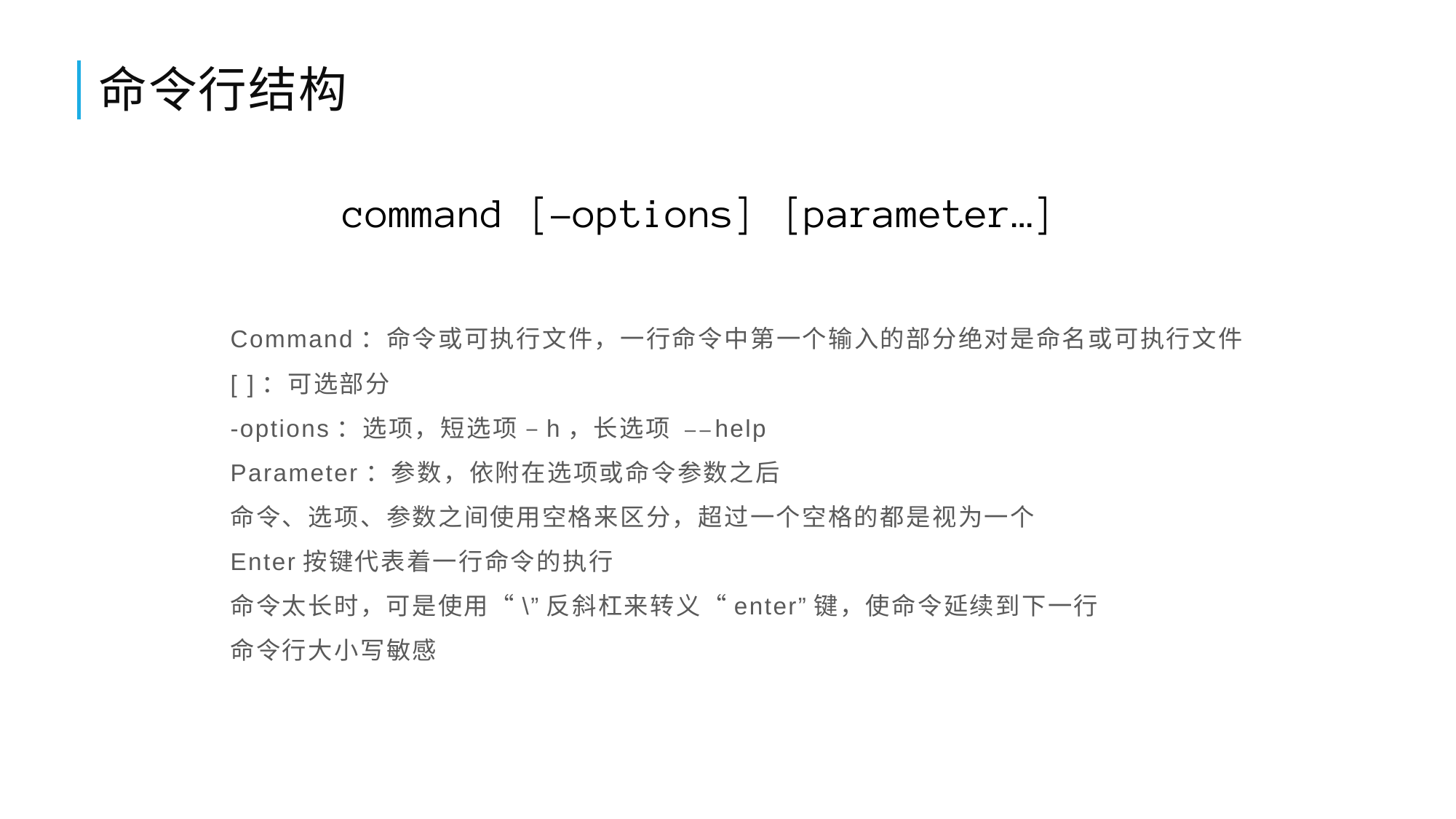

# 命令行结构
command [-options] [parameter…]
Command：命令或可执行文件，一行命令中第一个输入的部分绝对是命名或可执行文件
[ ]：可选部分
-options：选项，短选项 –h，长选项 --help
Parameter：参数，依附在选项或命令参数之后
命令、选项、参数之间使用空格来区分，超过一个空格的都是视为一个
Enter按键代表着一行命令的执行
命令太长时，可是使用“\”反斜杠来转义“enter”键，使命令延续到下一行
命令行大小写敏感